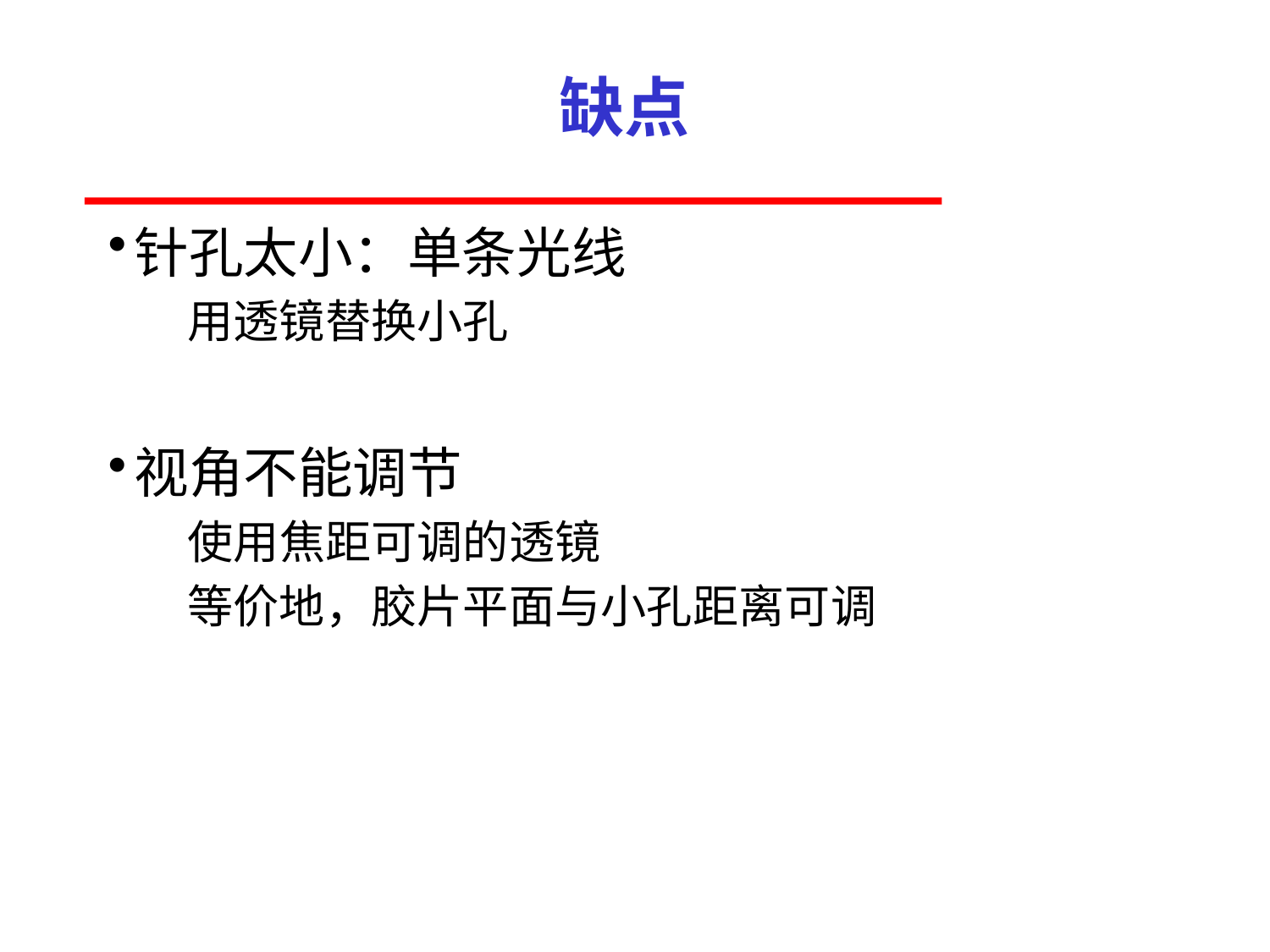

# 缺点
针孔太小：单条光线
用透镜替换小孔

视角不能调节
使用焦距可调的透镜
等价地，胶片平面与小孔距离可调
31